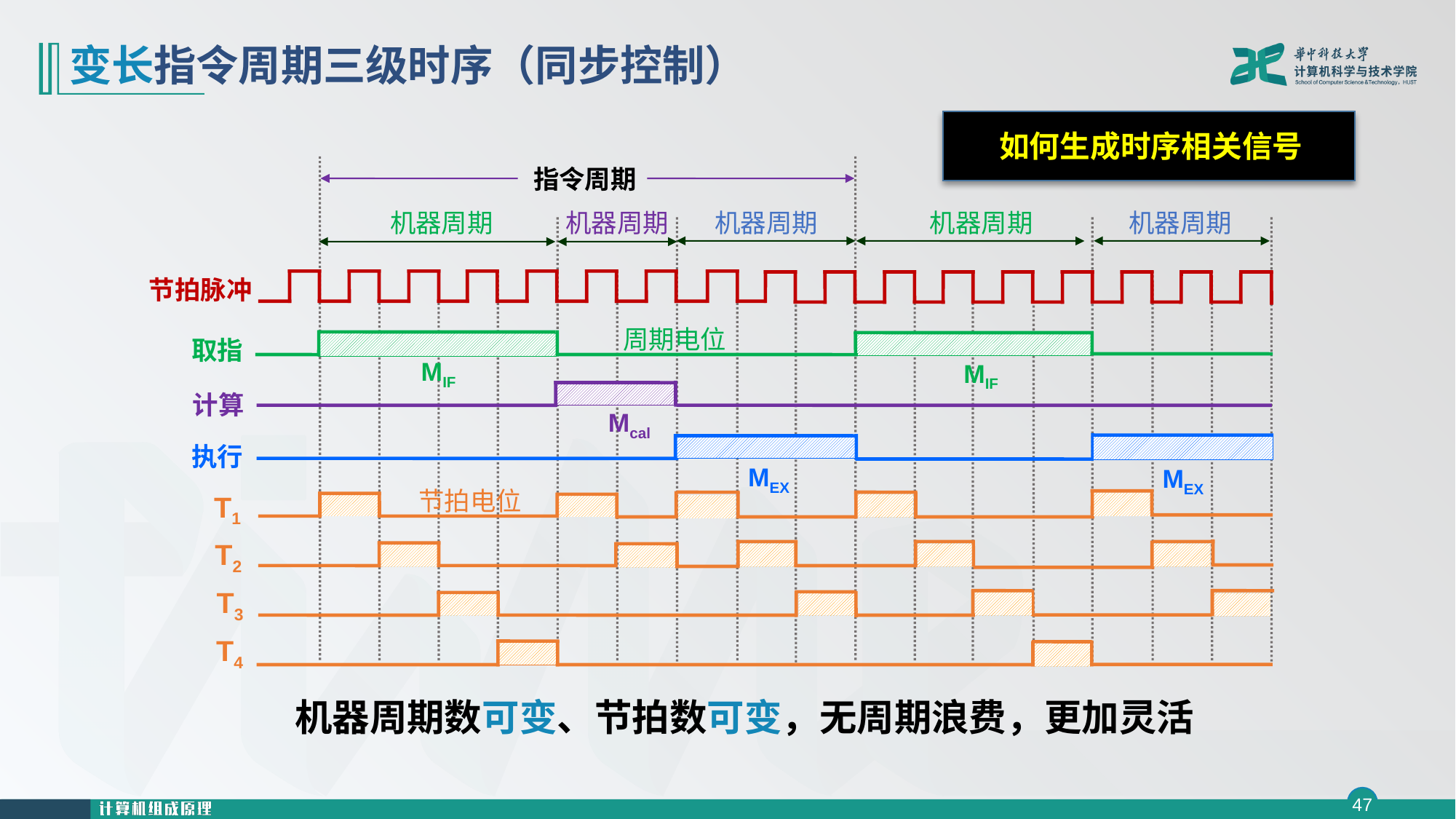

# 变长指令周期三级时序（同步控制）

如何生成时序相关信号

指令周期

机器周期
机器周期
机器周期
机器周期
机器周期

节拍脉冲

周期电位
取指

MIF
MIF

计算

Mcal

执行

MEX
MEX
节拍电位

T1
T2

T3

T4

 机器周期数可变、节拍数可变，无周期浪费，更加灵活